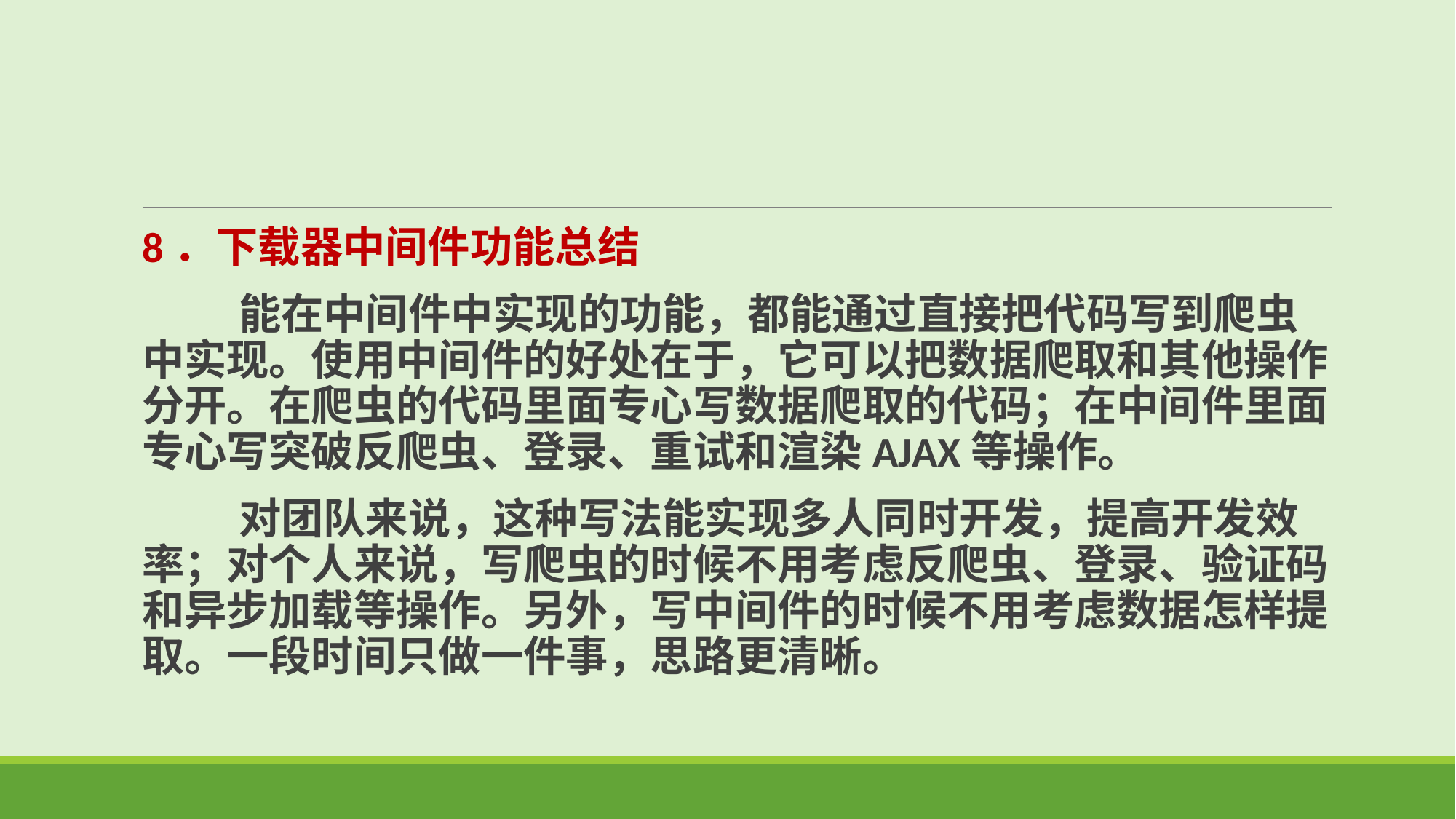

8．下载器中间件功能总结
         能在中间件中实现的功能，都能通过直接把代码写到爬虫中实现。使用中间件的好处在于，它可以把数据爬取和其他操作分开。在爬虫的代码里面专心写数据爬取的代码；在中间件里面专心写突破反爬虫、登录、重试和渲染AJAX等操作。
         对团队来说，这种写法能实现多人同时开发，提高开发效率；对个人来说，写爬虫的时候不用考虑反爬虫、登录、验证码和异步加载等操作。另外，写中间件的时候不用考虑数据怎样提取。一段时间只做一件事，思路更清晰。